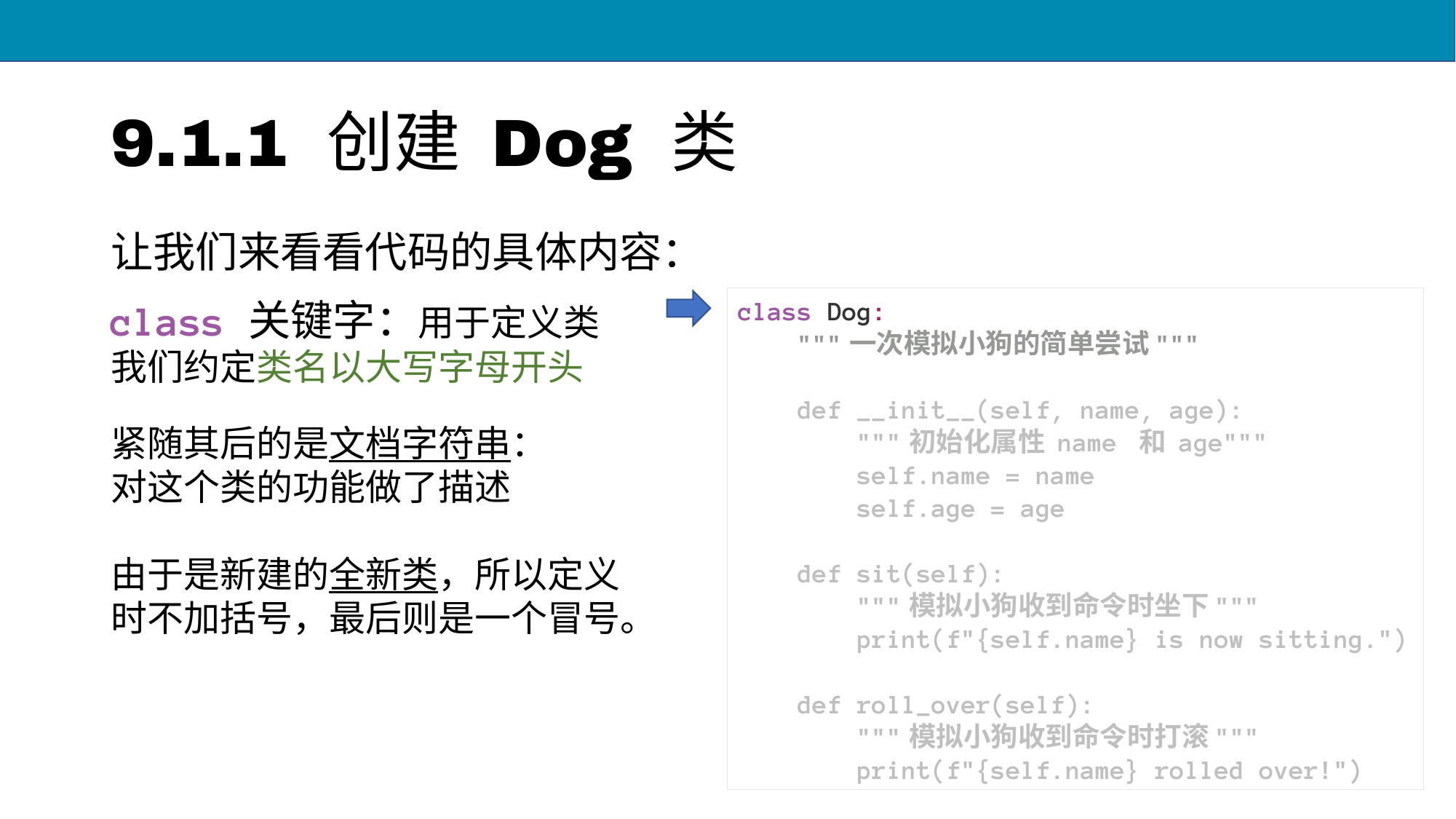

# 9.1.1 创建 Dog 类
让我们来看看代码的具体内容：
class Dog:
    """一次模拟小狗的简单尝试"""
    def __init__(self, name, age):
        """初始化属性 name 和 age"""
        self.name = name
        self.age = age
    def sit(self):
        """模拟小狗收到命令时坐下"""
        print(f"{self.name} is now sitting.")
    def roll_over(self):
        """模拟小狗收到命令时打滚"""
        print(f"{self.name} rolled over!")
class 关键字：用于定义类
我们约定类名以大写字母开头

紧随其后的是文档字符串：
对这个类的功能做了描述

由于是新建的全新类，所以定义时不加括号，最后则是一个冒号。